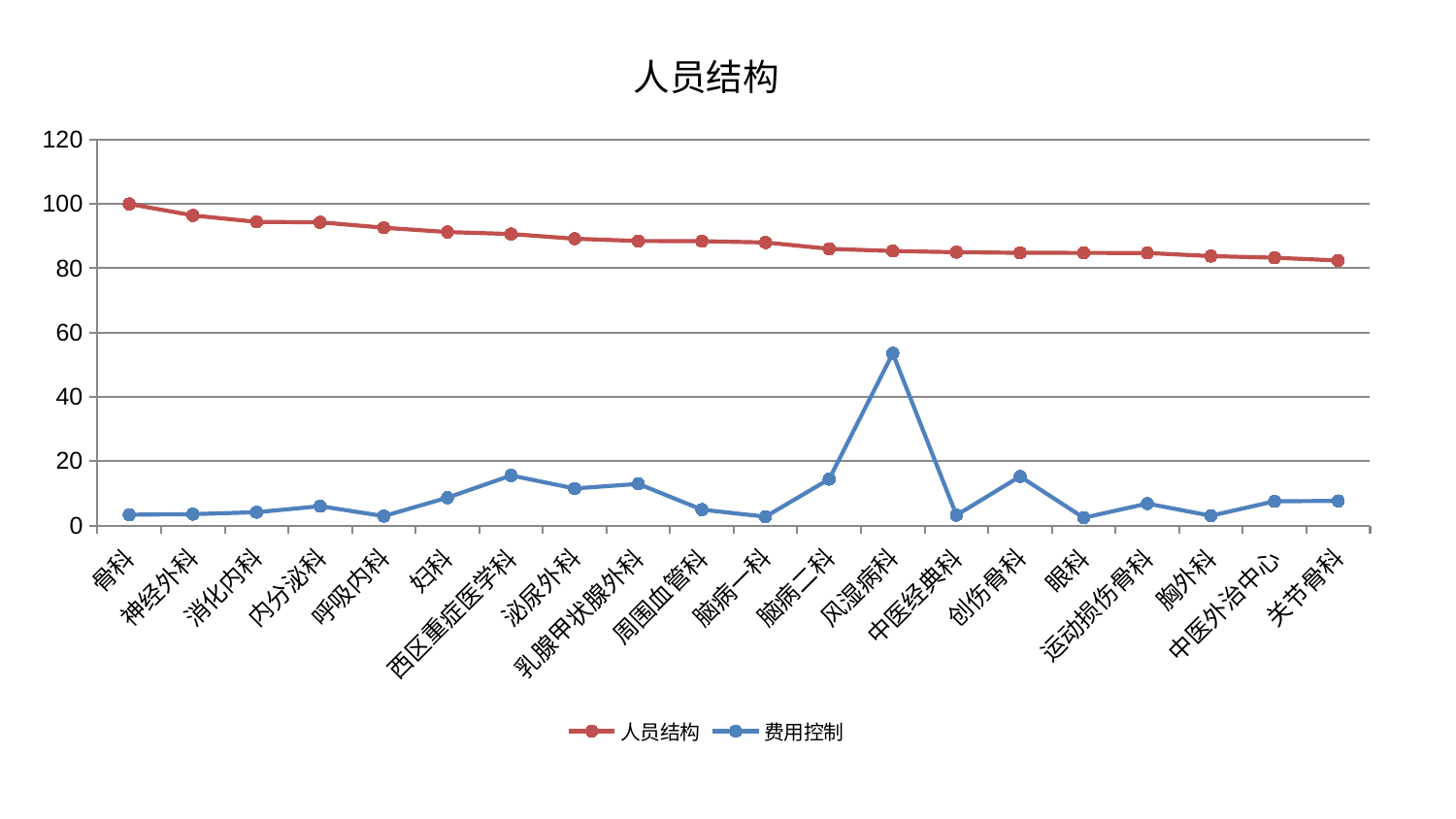

### Chart: 人员结构

| Category | 人员结构 | 费用控制 |
|---|---|---|
| 骨科 | 100.0 | 3.348684518894522 |
| 神经外科 | 96.42928084825628 | 3.5251960529166197 |
| 消化内科 | 94.4232534207852 | 4.127036774000635 |
| 内分泌科 | 94.28586715247596 | 5.992550990900347 |
| 呼吸内科 | 92.60591570113746 | 2.910536377427668 |
| 妇科 | 91.27180287833119 | 8.64377438642043 |
| 西区重症医学科 | 90.63912229227213 | 15.550864024169766 |
| 泌尿外科 | 89.18383911048493 | 11.494646857456733 |
| 乳腺甲状腺外科 | 88.49317802072736 | 12.930167061699375 |
| 周围血管科 | 88.41087255105353 | 4.917598609159119 |
| 脑病一科 | 88.02113815429546 | 2.7356794153354365 |
| 脑病二科 | 86.05013994384537 | 14.407200848068255 |
| 风湿病科 | 85.35853293231213 | 53.543808421252486 |
| 中医经典科 | 84.99594214898708 | 3.191561166627394 |
| 创伤骨科 | 84.79346145056317 | 15.240531251075828 |
| 眼科 | 84.78261217391696 | 2.3980250355630366 |
| 运动损伤骨科 | 84.7421952849973 | 6.805386125063272 |
| 胸外科 | 83.78889014038995 | 3.0204387068025773 |
| 中医外治中心 | 83.28160559546996 | 7.522275495889634 |
| 关节骨科 | 82.40213775048349 | 7.629474944784044 |
224